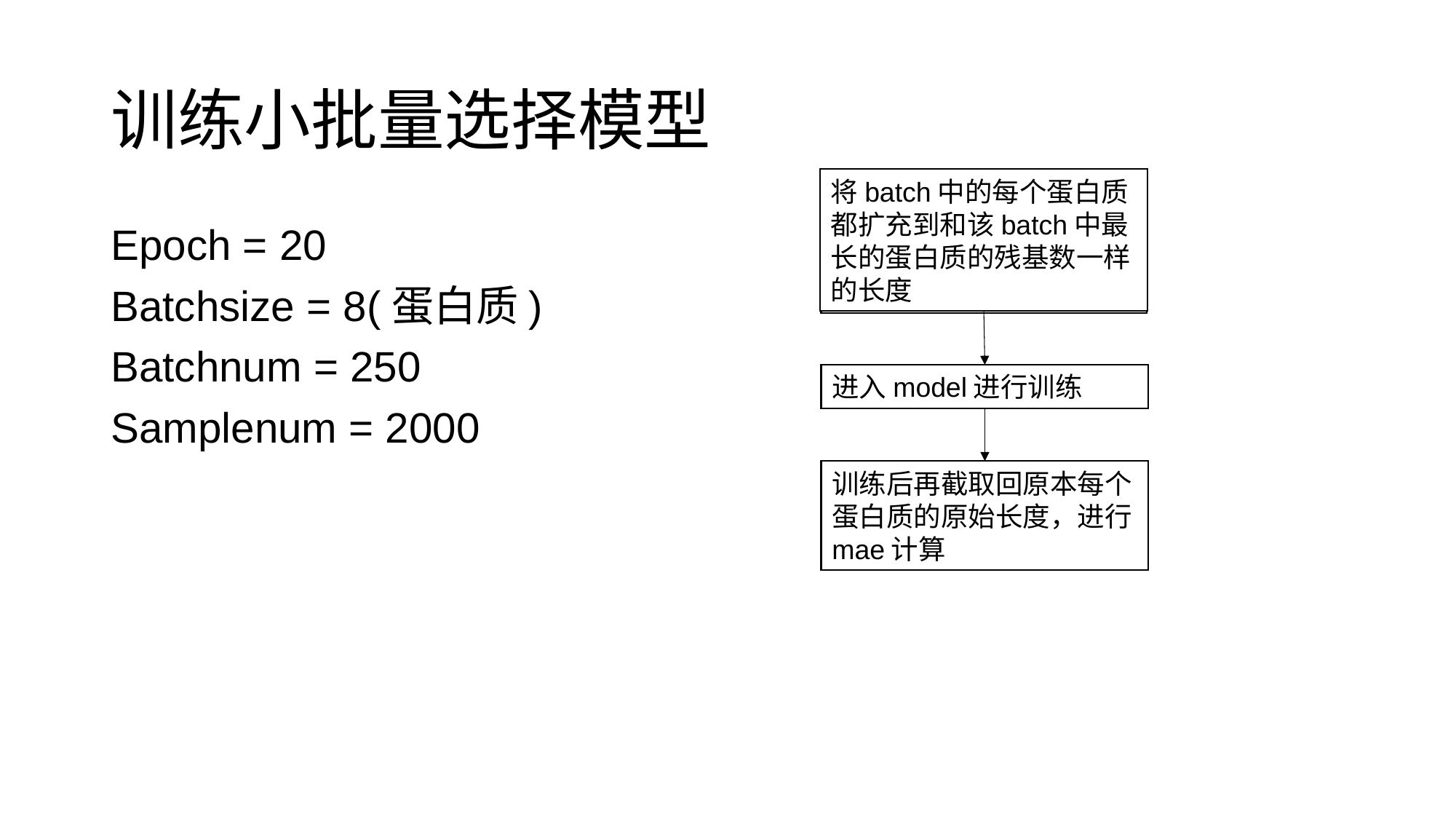

# 训练小批量选择模型
将batch中的每个蛋白质都扩充到和该batch中最长的蛋白质的残基数一样的长度

Epoch = 20
Batchsize = 8(蛋白质)
Batchnum = 250
Samplenum = 2000
进入model进行训练

训练后再截取回原本每个蛋白质的原始长度，进行mae计算